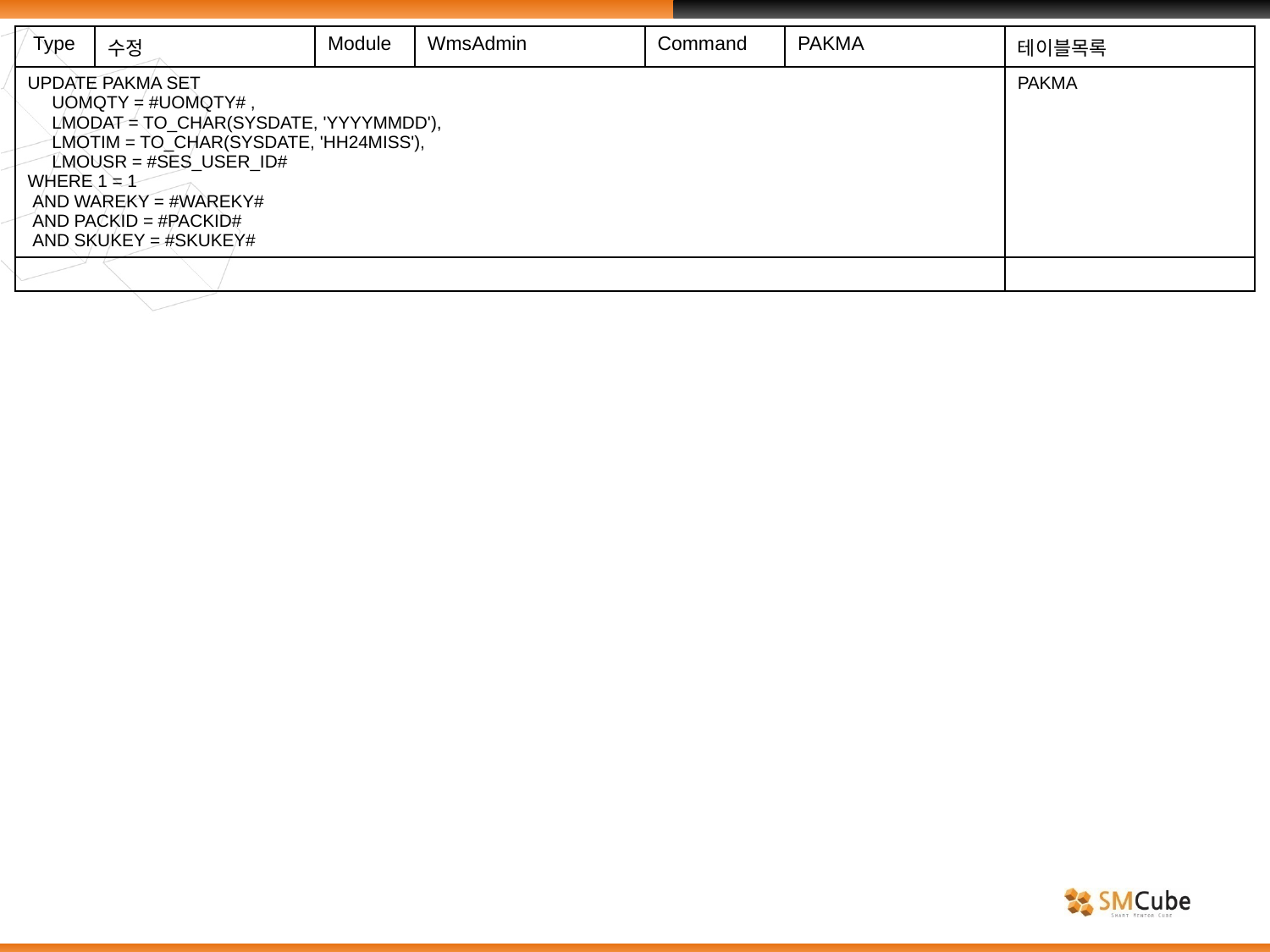

| Type | 수정 | Module | WmsAdmin | Command | PAKMA | 테이블목록 |
| --- | --- | --- | --- | --- | --- | --- |
| UPDATE PAKMA SET UOMQTY = #UOMQTY# , LMODAT = TO\_CHAR(SYSDATE, 'YYYYMMDD'), LMOTIM = TO\_CHAR(SYSDATE, 'HH24MISS'), LMOUSR = #SES\_USER\_ID# WHERE 1 = 1 AND WAREKY = #WAREKY# AND PACKID = #PACKID# AND SKUKEY = #SKUKEY# |  |  |  |  |  | PAKMA |
|  |  |  |  |  |  |  |